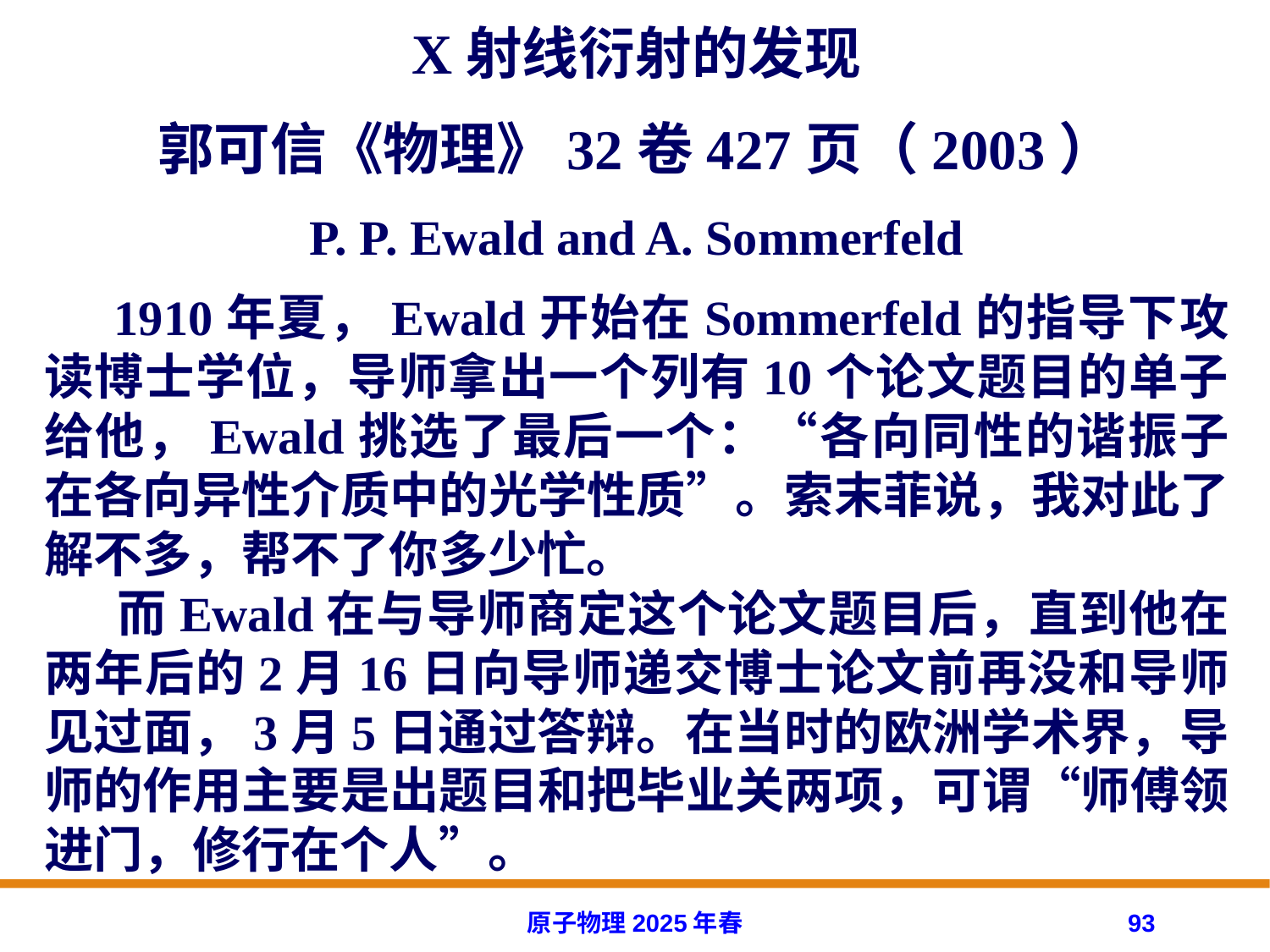

X射线衍射的发现
郭可信《物理》32卷427页（2003）
P. P. Ewald and A. Sommerfeld

     1910年夏，Ewald开始在Sommerfeld的指导下攻读博士学位，导师拿出一个列有10个论文题目的单子给他，Ewald挑选了最后一个：“各向同性的谐振子在各向异性介质中的光学性质”。索末菲说，我对此了解不多，帮不了你多少忙。
     而Ewald在与导师商定这个论文题目后，直到他在两年后的2月16日向导师递交博士论文前再没和导师见过面，3月5日通过答辩。在当时的欧洲学术界，导师的作用主要是出题目和把毕业关两项，可谓“师傅领进门，修行在个人”。
原子物理2025年春
93